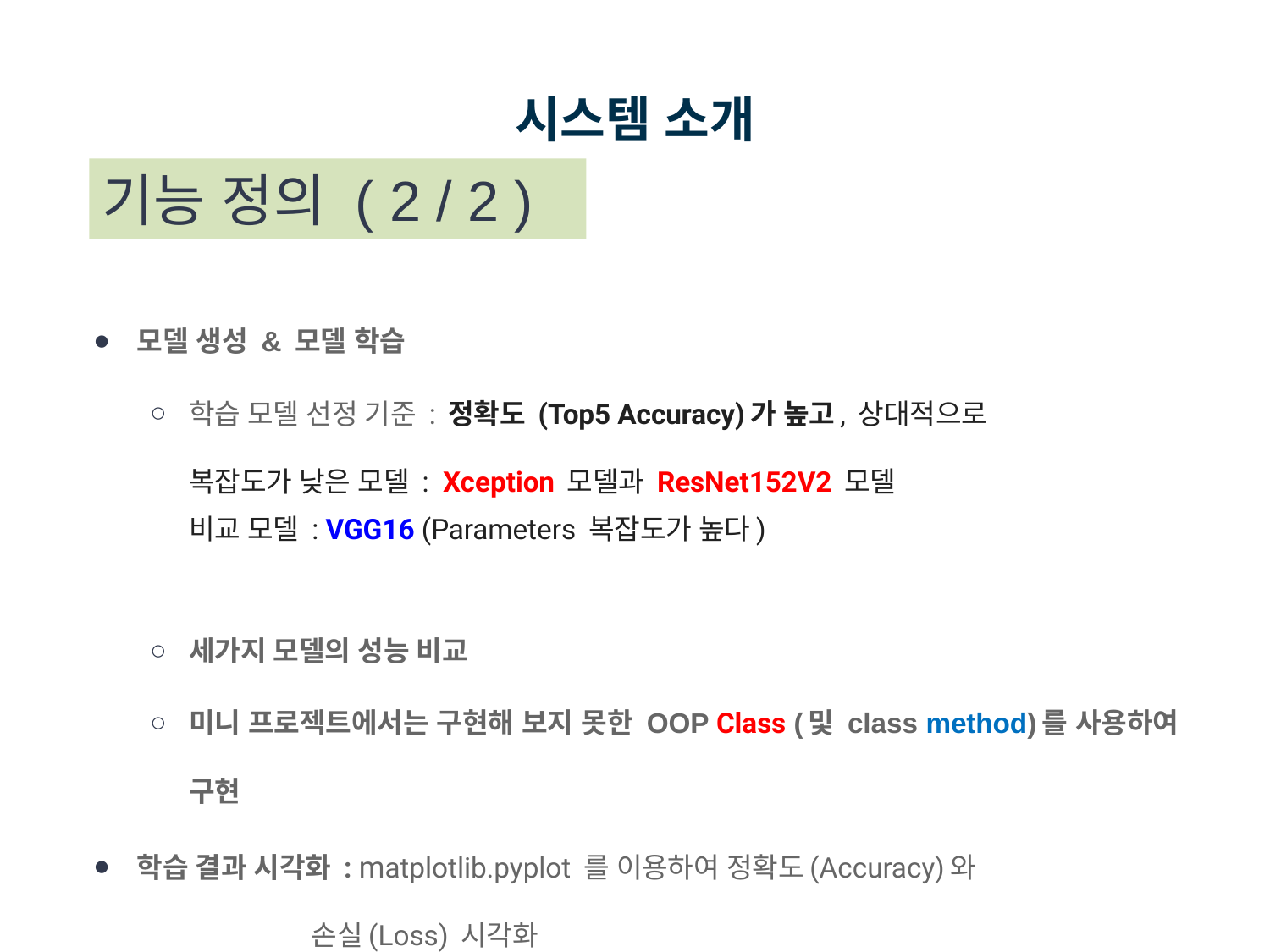

# 시스템 소개
기능 정의 ( 2 / 2 )
모델 생성 & 모델 학습
학습 모델 선정 기준 : 정확도 (Top5 Accuracy)가 높고, 상대적으로
복잡도가 낮은 모델 :  Xception 모델과 ResNet152V2 모델
비교 모델 : VGG16 (Parameters 복잡도가 높다)

세가지 모델의 성능 비교
미니 프로젝트에서는 구현해 보지 못한 OOP Class (및 class method)를 사용하여 구현
학습 결과 시각화 : matplotlib.pyplot 를 이용하여 정확도(Accuracy)와
                         손실(Loss) 시각화